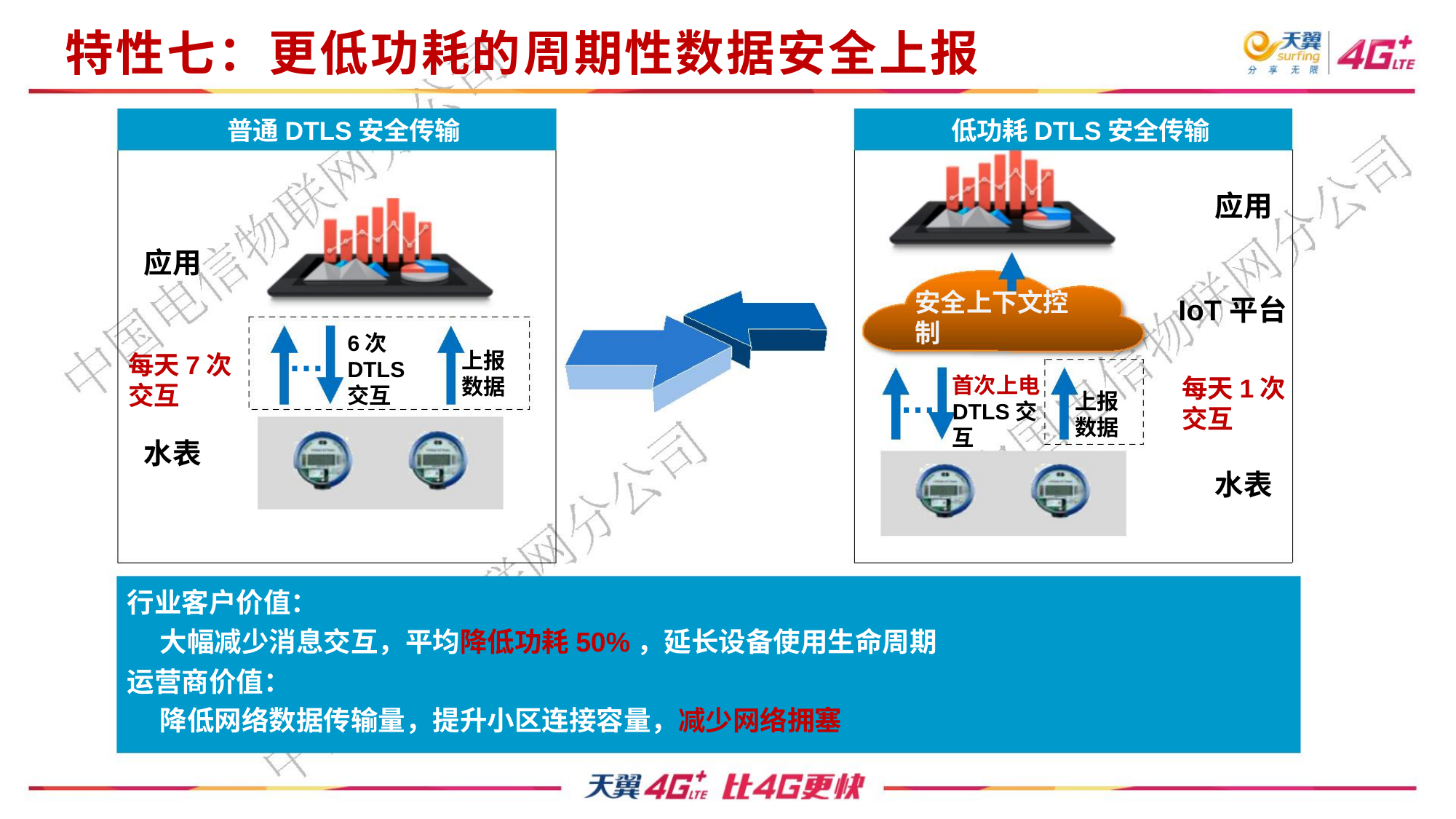

特性七：更低功耗的周期性数据安全上报
普通DTLS安全传输
低功耗DTLS安全传输
应用
应用
安全上下文控
制
IoT平台
6次
…
上报
数据
每天7次
DTLS
首次上电
DTLS交
每天1次
交互
…
交互
交互
上报
数据
互
水表
水表
行业客户价值：
大幅减少消息交互，平均降低功耗50%，延长设备使用生命周期
运营商价值：
降低网络数据传输量，提升小区连接容量，减少网络拥塞